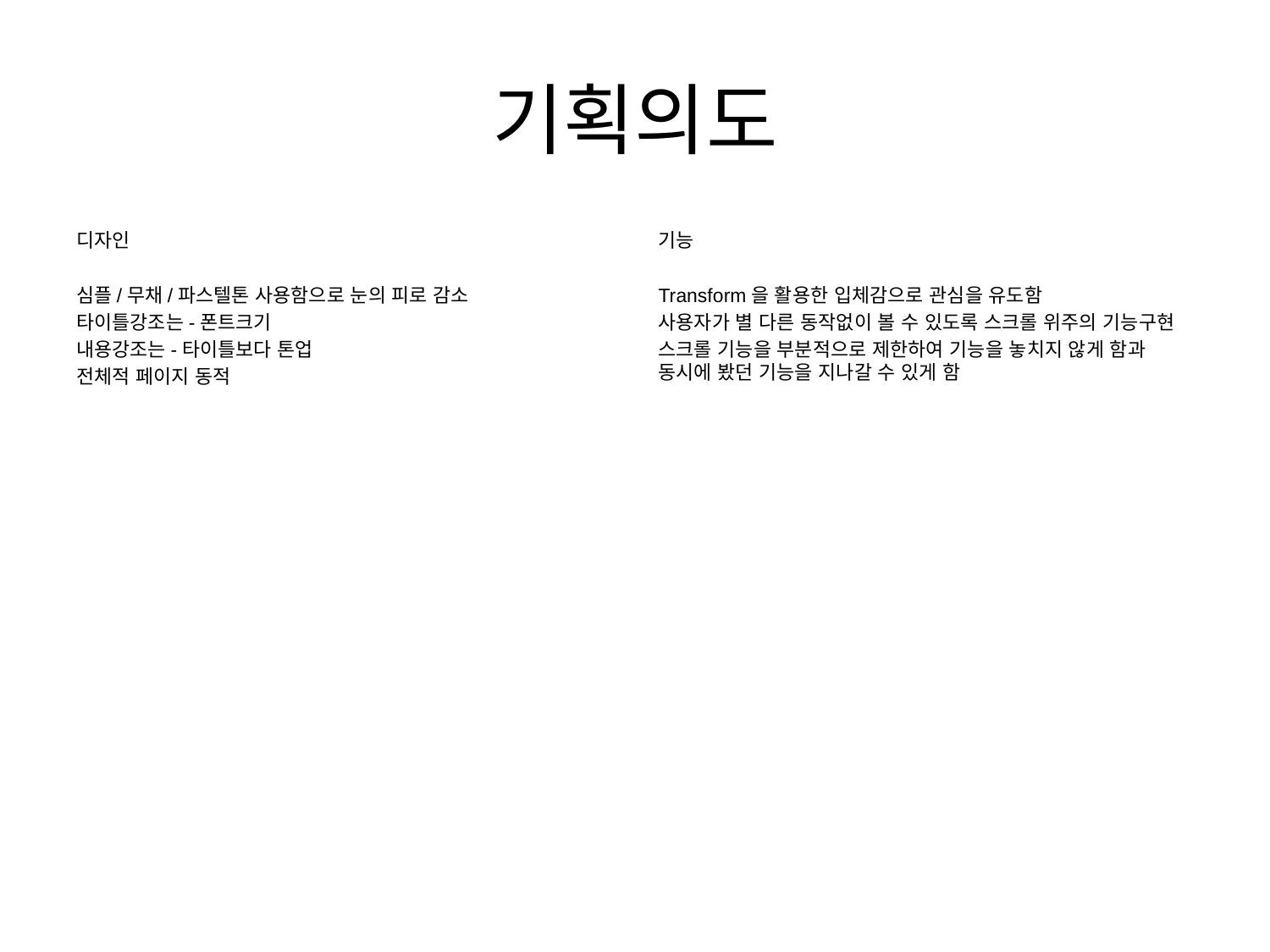

# 기획의도
디자인

심플/무채/파스텔톤 사용함으로 눈의 피로 감소
타이틀강조는-폰트크기
내용강조는-타이틀보다 톤업
전체적 페이지 동적

기능

Transform을 활용한 입체감으로 관심을 유도함
사용자가 별 다른 동작없이 볼 수 있도록 스크롤 위주의 기능구현
스크롤 기능을 부분적으로 제한하여 기능을 놓치지 않게 함과 동시에 봤던 기능을 지나갈 수 있게 함